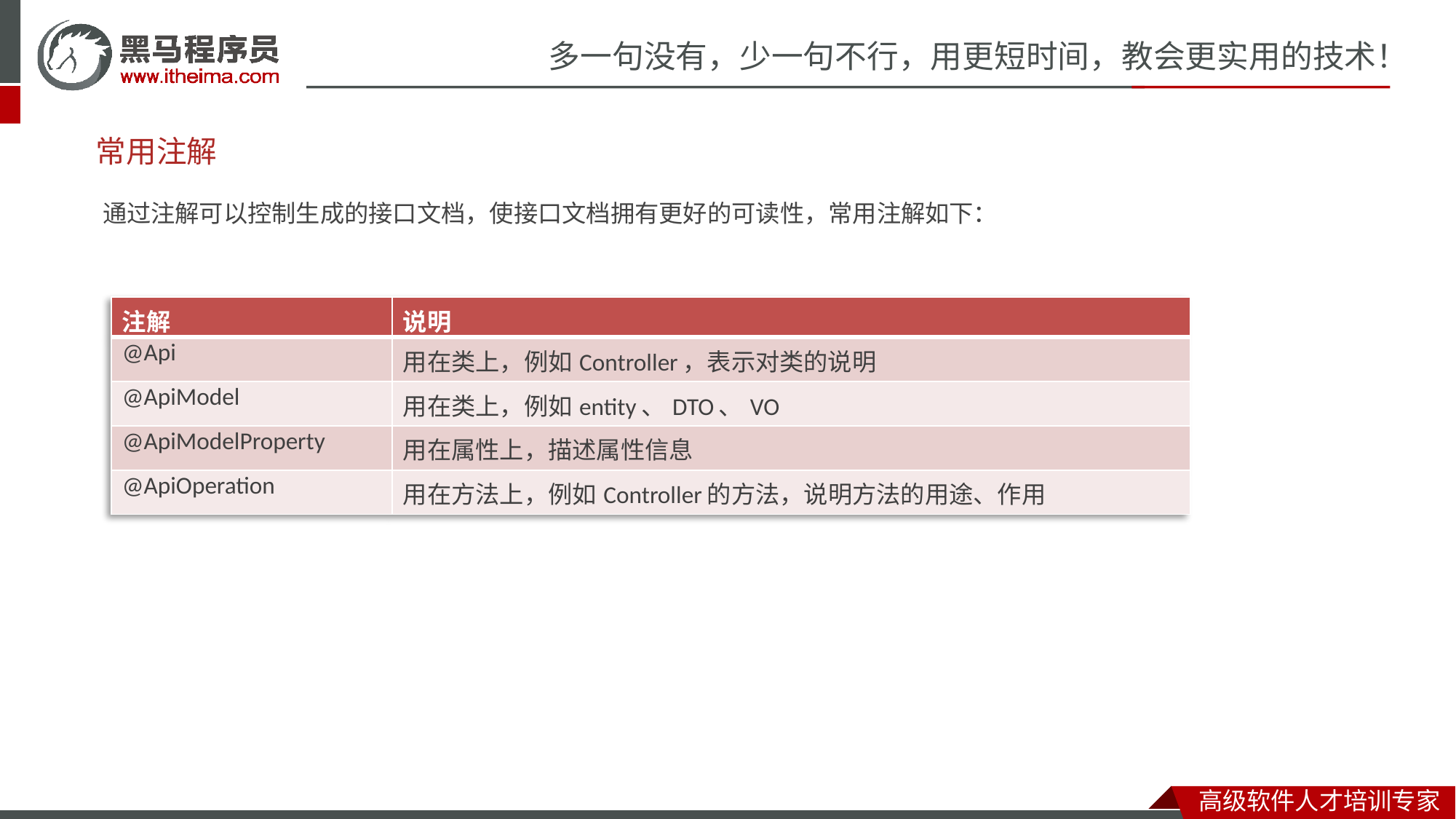

# 常用注解
通过注解可以控制生成的接口文档，使接口文档拥有更好的可读性，常用注解如下：
| 注解 | 说明 |
| --- | --- |
| @Api | 用在类上，例如Controller，表示对类的说明 |
| @ApiModel | 用在类上，例如entity、DTO、VO |
| @ApiModelProperty | 用在属性上，描述属性信息 |
| @ApiOperation | 用在方法上，例如Controller的方法，说明方法的用途、作用 |